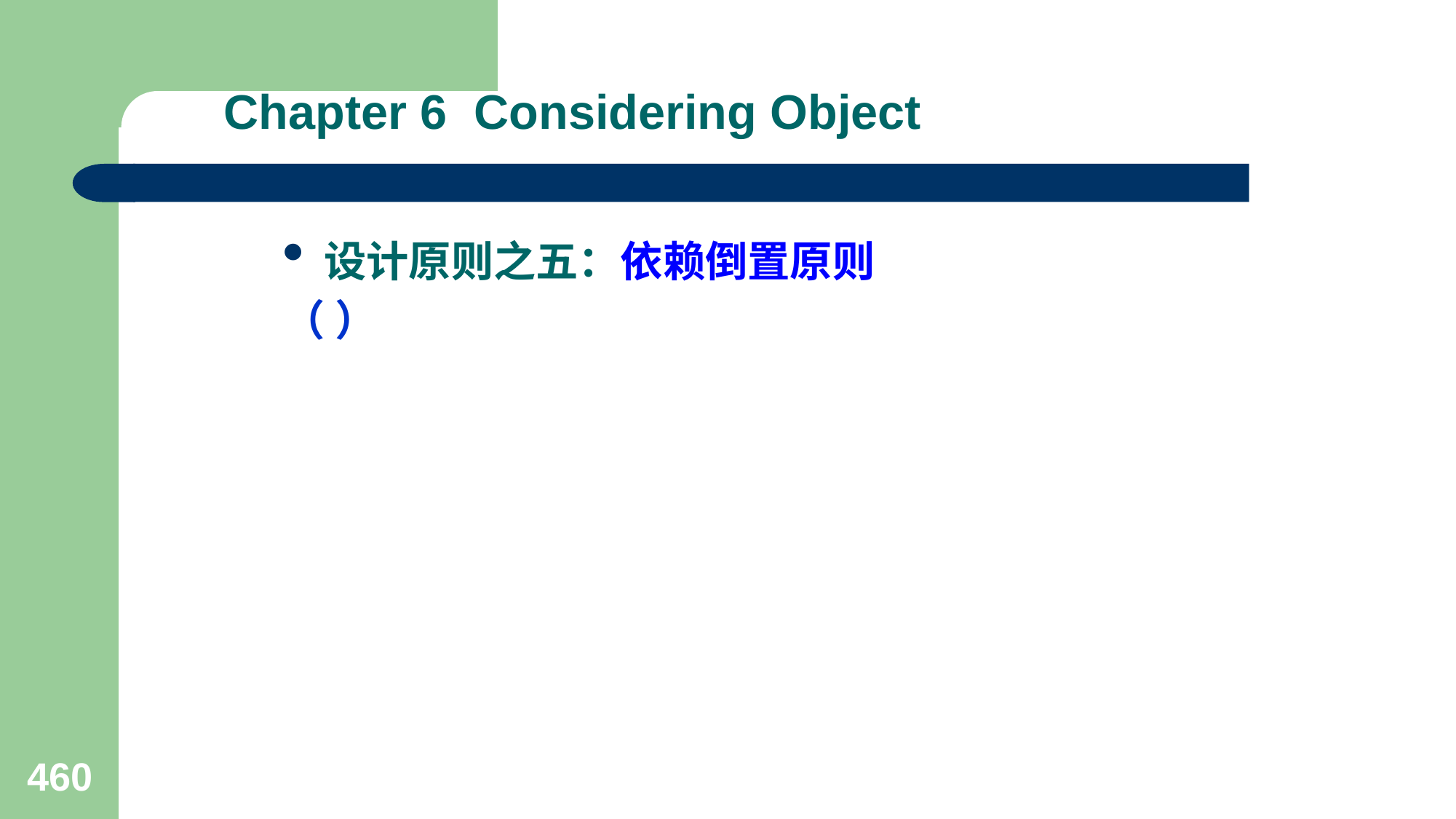

# Chapter 6  Considering Object
设计原则之五：依赖倒置原则
（ ）

460